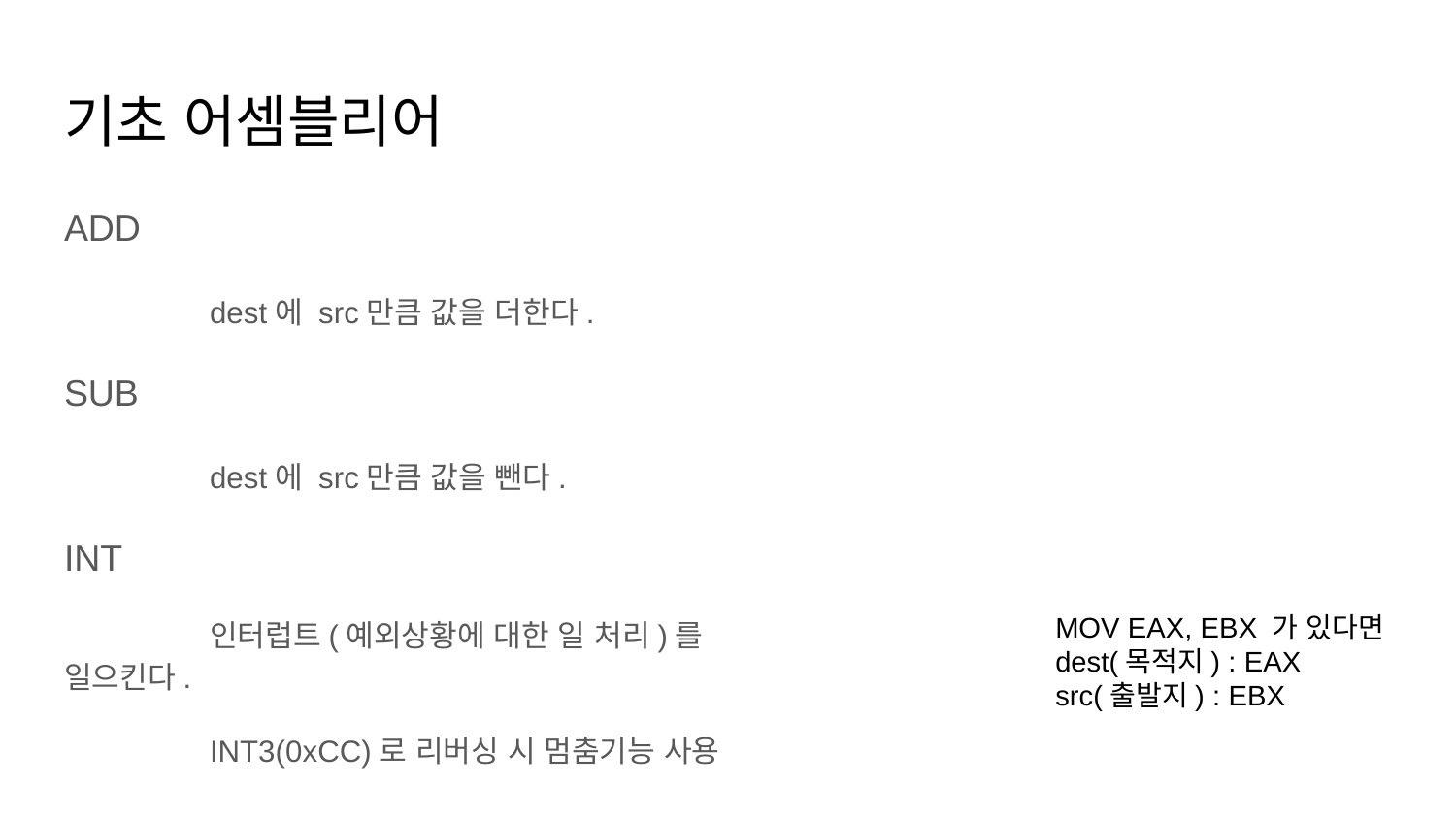

# 기초 어셈블리어
ADD
	dest에 src만큼 값을 더한다.
SUB
	dest에 src만큼 값을 뺀다.
INT
	인터럽트(예외상황에 대한 일 처리)를 일으킨다.
	INT3(0xCC)로 리버싱 시 멈춤기능 사용
MOV EAX, EBX 가 있다면
dest(목적지) : EAX
src(출발지) : EBX